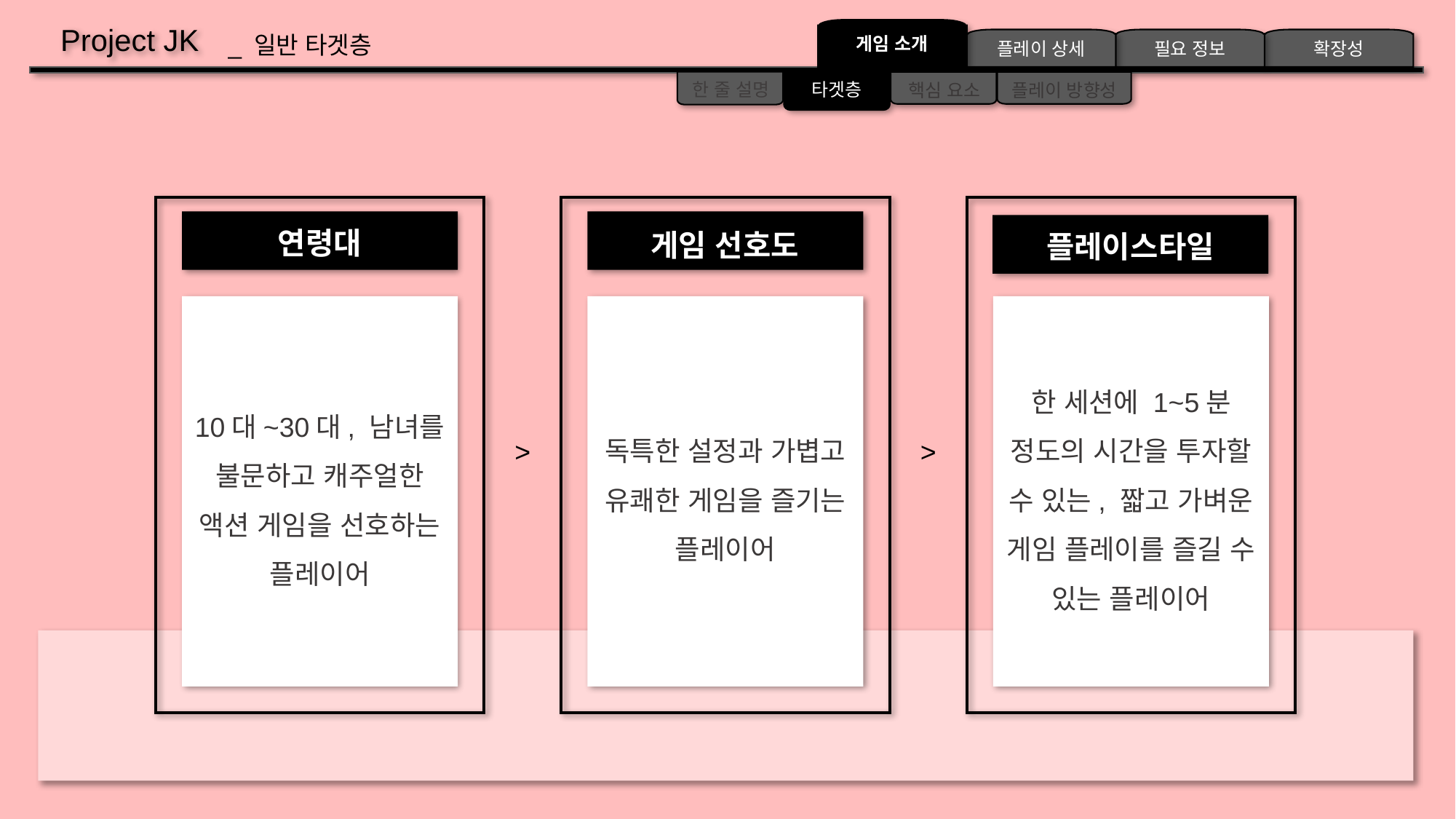

Project JK
게임 소개
_ 일반 타겟층
플레이 상세
필요 정보
확장성

타겟층
핵심 요소
플레이 방향성
한 줄 설명

연령대
게임 선호도
플레이스타일
10대~30대, 남녀를 불문하고 캐주얼한
액션 게임을 선호하는 플레이어
독특한 설정과 가볍고
유쾌한 게임을 즐기는
플레이어
한 세션에 1~5분 정도의 시간을 투자할 수 있는, 짧고 가벼운 게임 플레이를 즐길 수 있는 플레이어
>
>